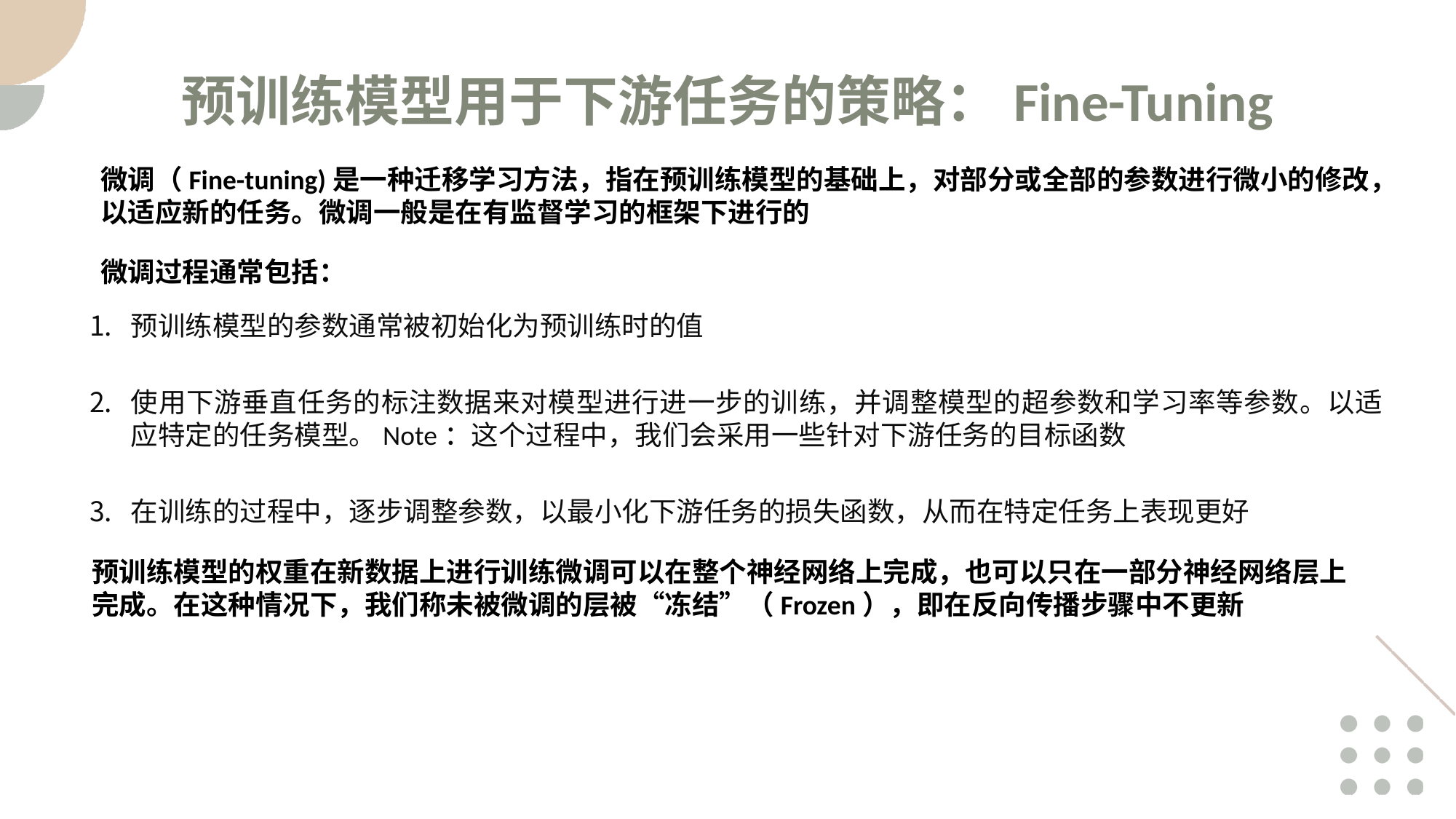

预训练模型用于下游任务的策略：Fine-Tuning
微调（Fine-tuning)是一种迁移学习方法，指在预训练模型的基础上，对部分或全部的参数进行微小的修改，以适应新的任务。微调一般是在有监督学习的框架下进行的
微调过程通常包括：
预训练模型的参数通常被初始化为预训练时的值

使用下游垂直任务的标注数据来对模型进行进一步的训练，并调整模型的超参数和学习率等参数。以适应特定的任务模型。Note：这个过程中，我们会采用一些针对下游任务的目标函数

在训练的过程中，逐步调整参数，以最小化下游任务的损失函数，从而在特定任务上表现更好
预训练模型的权重在新数据上进行训练微调可以在整个神经网络上完成，也可以只在一部分神经网络层上完成。在这种情况下，我们称未被微调的层被“冻结”（Frozen），即在反向传播步骤中不更新